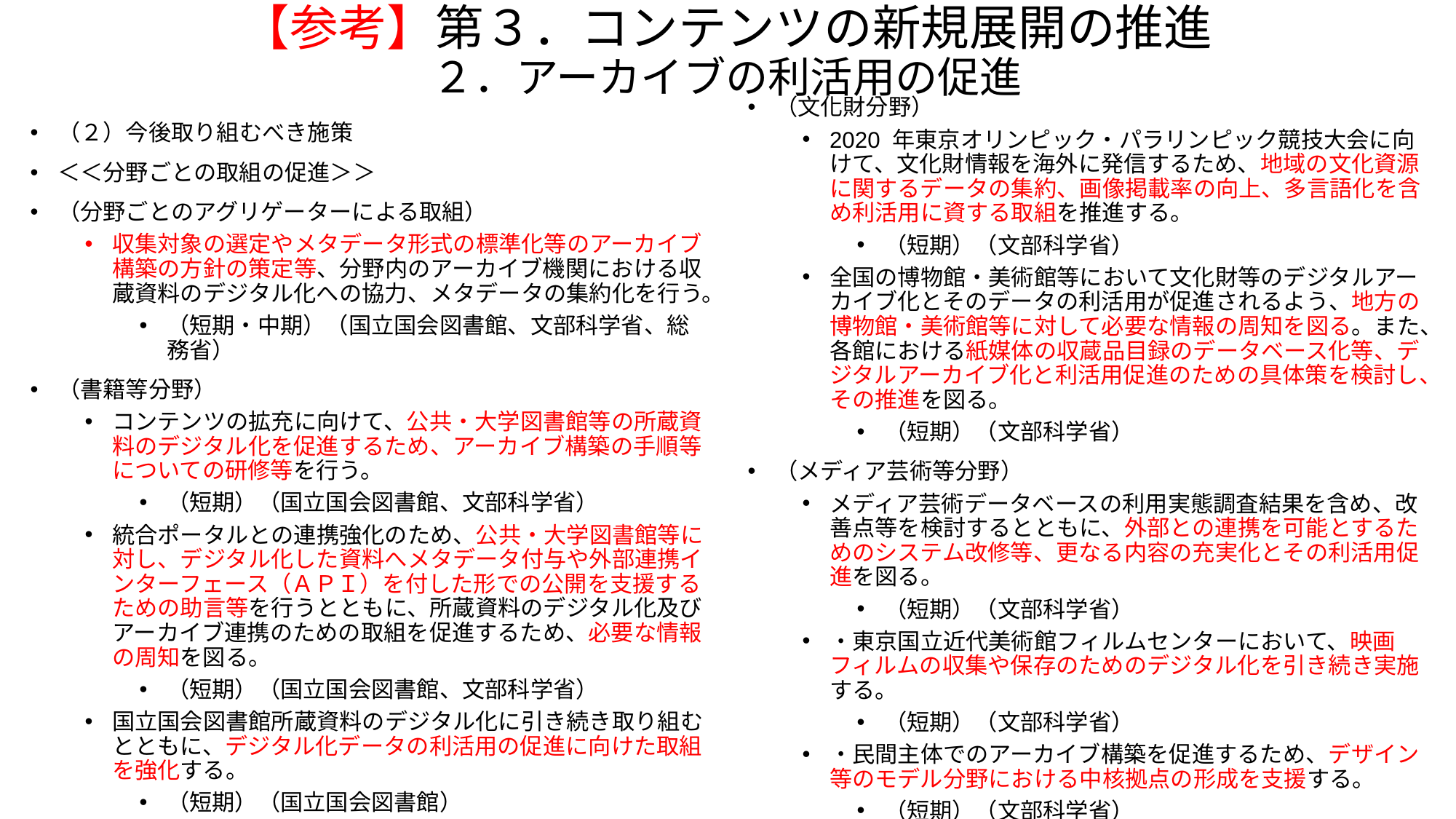

# 【参考】第３．コンテンツの新規展開の推進 ２．アーカイブの利活用の促進
（文化財分野）
2020 年東京オリンピック・パラリンピック競技大会に向けて、文化財情報を海外に発信するため、地域の文化資源に関するデータの集約、画像掲載率の向上、多言語化を含め利活用に資する取組を推進する。
（短期）（文部科学省）
全国の博物館・美術館等において文化財等のデジタルアーカイブ化とそのデータの利活用が促進されるよう、地方の博物館・美術館等に対して必要な情報の周知を図る。また、各館における紙媒体の収蔵品目録のデータベース化等、デジタルアーカイブ化と利活用促進のための具体策を検討し、その推進を図る。
（短期）（文部科学省）
（メディア芸術等分野）
メディア芸術データベースの利用実態調査結果を含め、改善点等を検討するとともに、外部との連携を可能とするためのシステム改修等、更なる内容の充実化とその利活用促進を図る。
（短期）（文部科学省）
・東京国立近代美術館フィルムセンターにおいて、映画フィルムの収集や保存のためのデジタル化を引き続き実施する。
（短期）（文部科学省）
・民間主体でのアーカイブ構築を促進するため、デザイン等のモデル分野における中核拠点の形成を支援する。
（短期）（文部科学省）
（放送コンテンツ分野）
（短期）（総務省）
（２）今後取り組むべき施策
＜＜分野ごとの取組の促進＞＞
（分野ごとのアグリゲーターによる取組）
収集対象の選定やメタデータ形式の標準化等のアーカイブ構築の方針の策定等、分野内のアーカイブ機関における収蔵資料のデジタル化への協力、メタデータの集約化を行う。
（短期・中期）（国立国会図書館、文部科学省、総務省）
（書籍等分野）
コンテンツの拡充に向けて、公共・大学図書館等の所蔵資料のデジタル化を促進するため、アーカイブ構築の手順等についての研修等を行う。
（短期）（国立国会図書館、文部科学省）
統合ポータルとの連携強化のため、公共・大学図書館等に対し、デジタル化した資料へメタデータ付与や外部連携インターフェース（ＡＰＩ）を付した形での公開を支援するための助言等を行うとともに、所蔵資料のデジタル化及びアーカイブ連携のための取組を促進するため、必要な情報の周知を図る。
（短期）（国立国会図書館、文部科学省）
国立国会図書館所蔵資料のデジタル化に引き続き取り組むとともに、デジタル化データの利活用の促進に向けた取組を強化する。
（短期）（国立国会図書館）